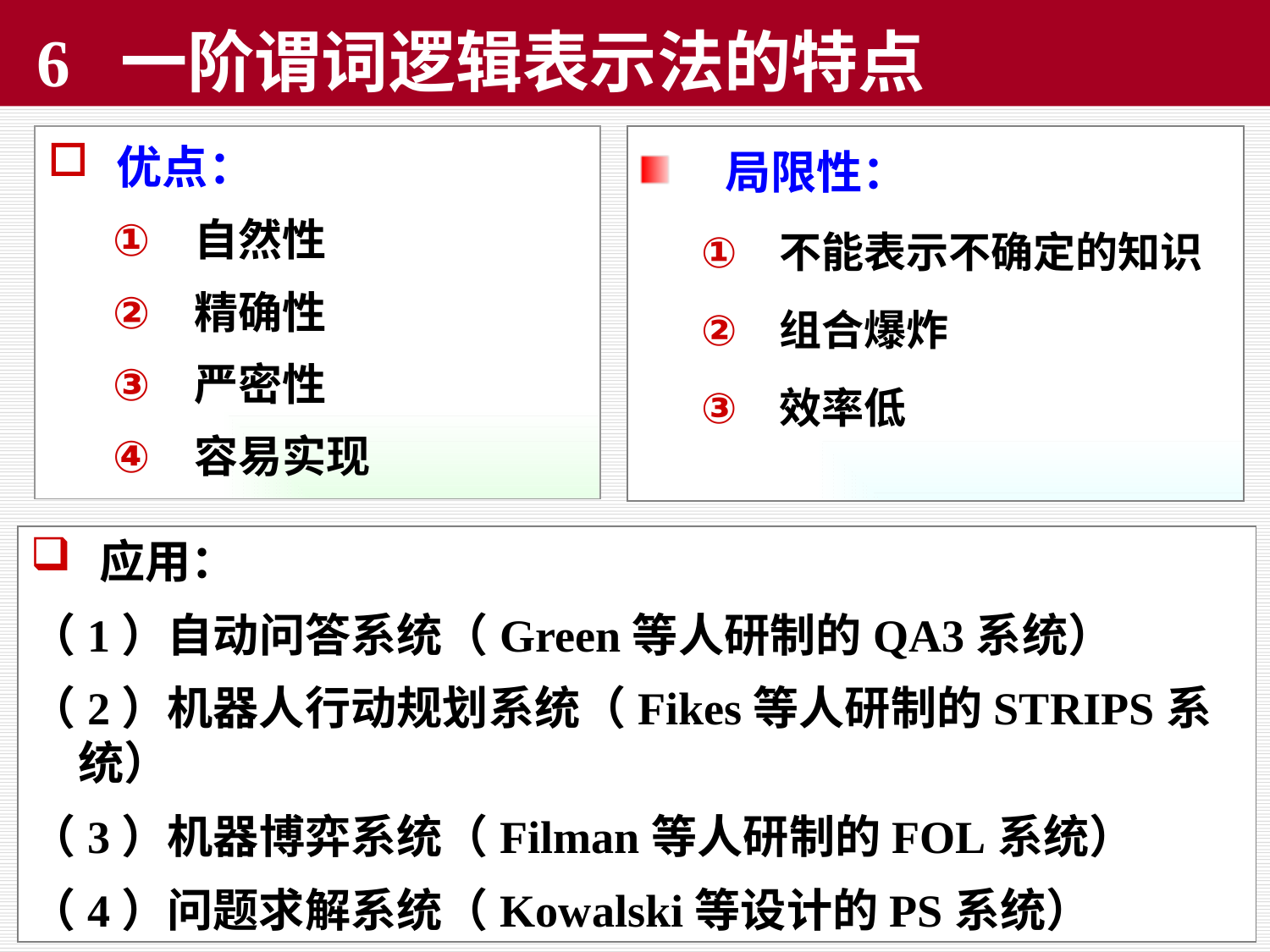

# 6  一阶谓词逻辑表示法的特点
优点：
 自然性
 精确性
 严密性
 容易实现
 局限性：
 不能表示不确定的知识
 组合爆炸
 效率低
 应用：
（1）自动问答系统（Green等人研制的QA3系统）
（2）机器人行动规划系统（Fikes等人研制的STRIPS系统）
（3）机器博弈系统（Filman等人研制的FOL系统）
（4）问题求解系统（Kowalski等设计的PS系统）
68